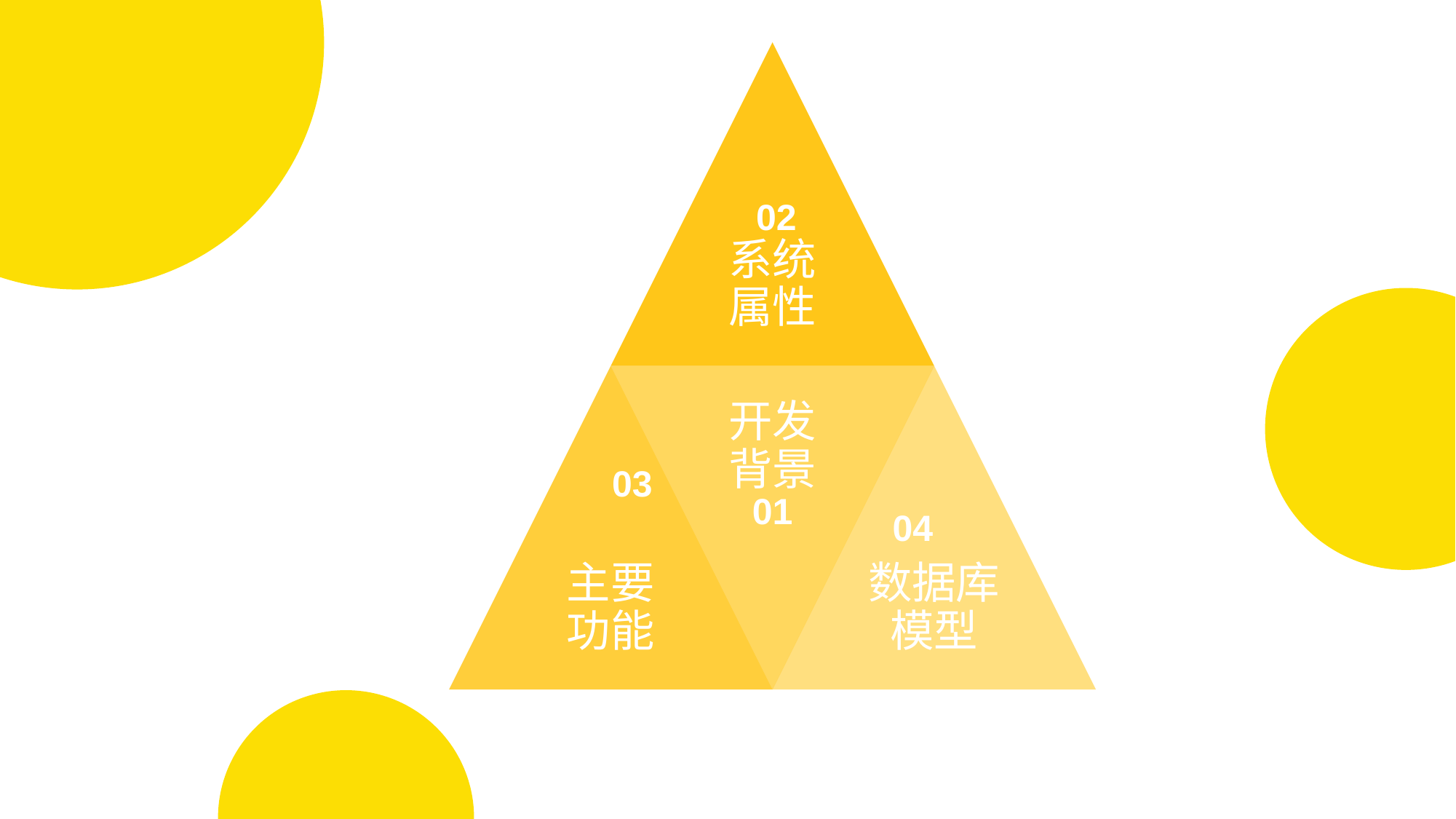

系统 属性
主要 功能
开发 背景
数据库模型
02

03
01
04